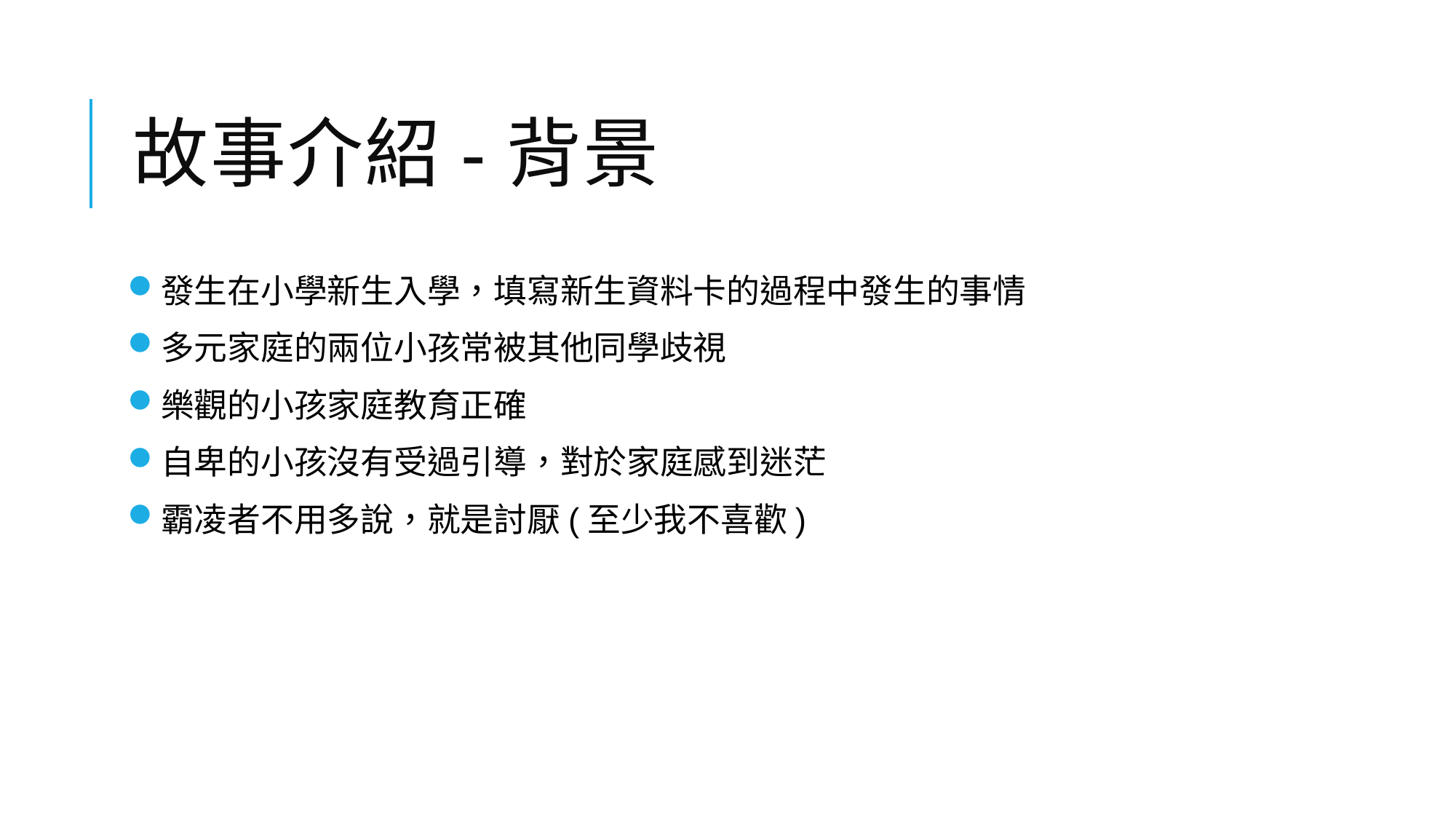

# 故事介紹-背景
發生在小學新生入學，填寫新生資料卡的過程中發生的事情
多元家庭的兩位小孩常被其他同學歧視
樂觀的小孩家庭教育正確
自卑的小孩沒有受過引導，對於家庭感到迷茫
霸凌者不用多說，就是討厭(至少我不喜歡)